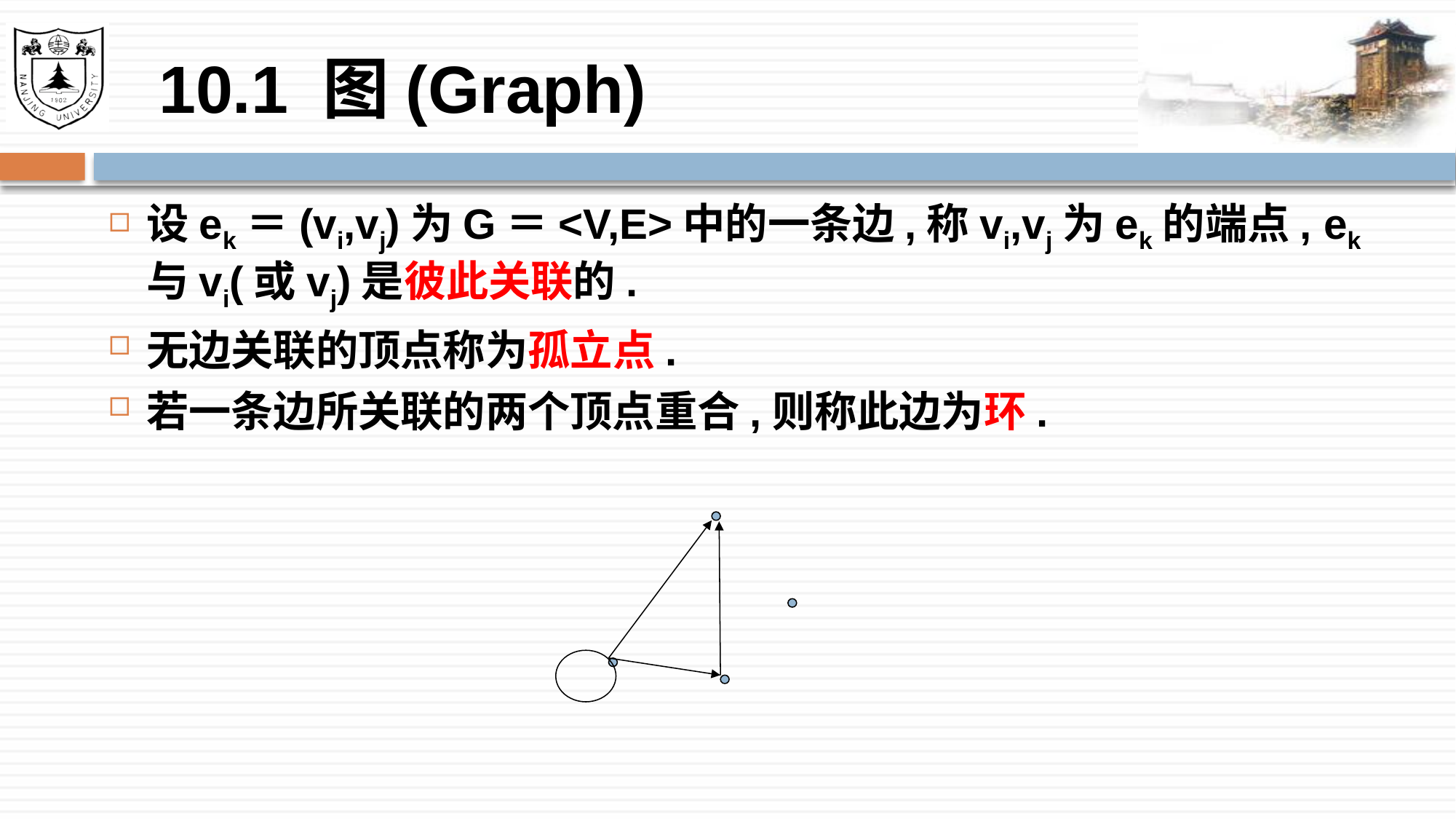

# 10.1 图(Graph)
设ek＝(vi,vj)为G＝<V,E>中的一条边,称vi,vj为ek的端点, ek与vi(或vj)是彼此关联的.
无边关联的顶点称为孤立点.
若一条边所关联的两个顶点重合,则称此边为环.